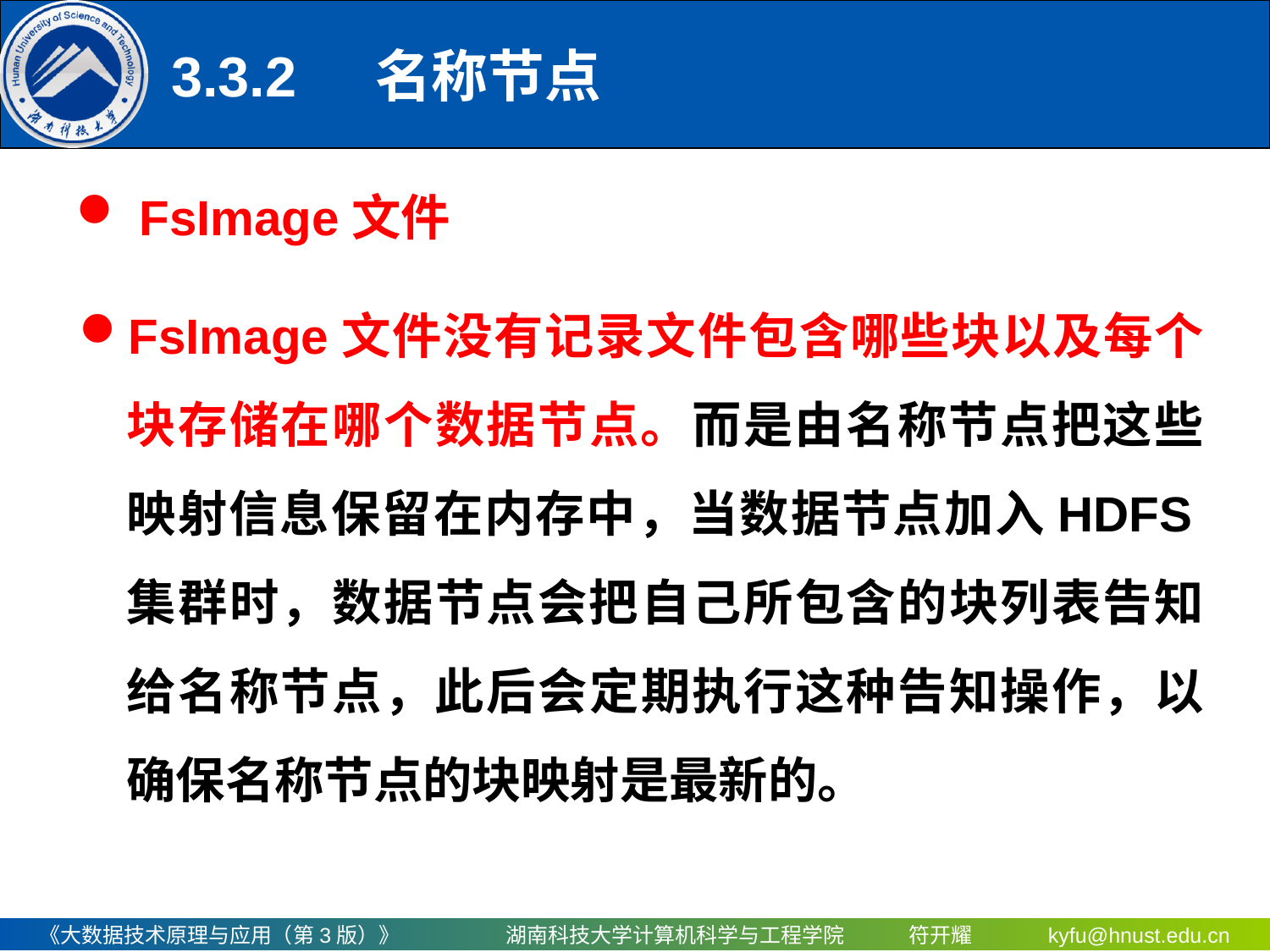

# 3.3.2	 名称节点
FsImage文件
FsImage文件没有记录文件包含哪些块以及每个块存储在哪个数据节点。而是由名称节点把这些映射信息保留在内存中，当数据节点加入HDFS集群时，数据节点会把自己所包含的块列表告知给名称节点，此后会定期执行这种告知操作，以确保名称节点的块映射是最新的。